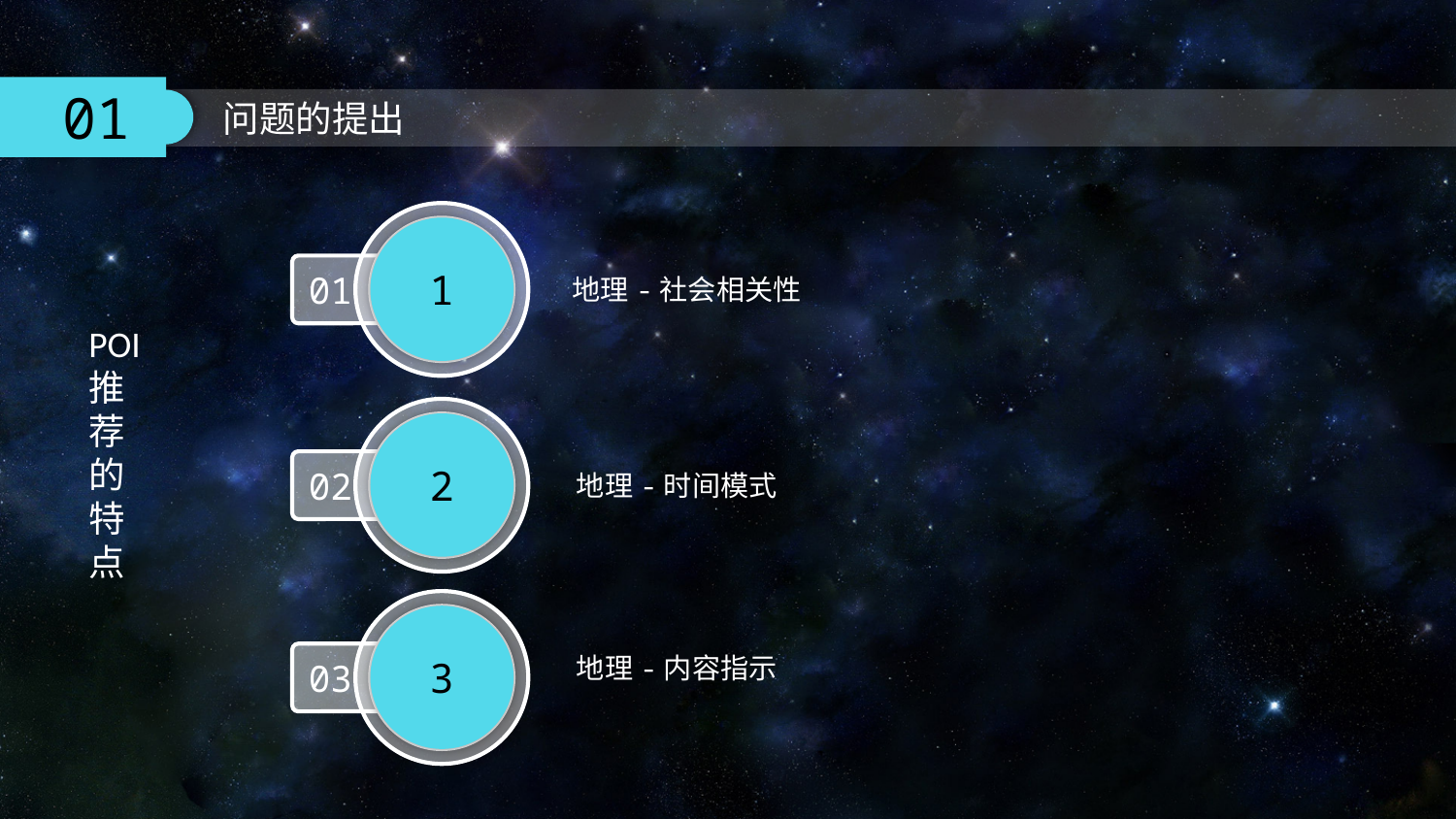

1
01
地理-社会相关性
POI推荐的特点

2
02
地理-时间模式

3
地理-内容指示
03